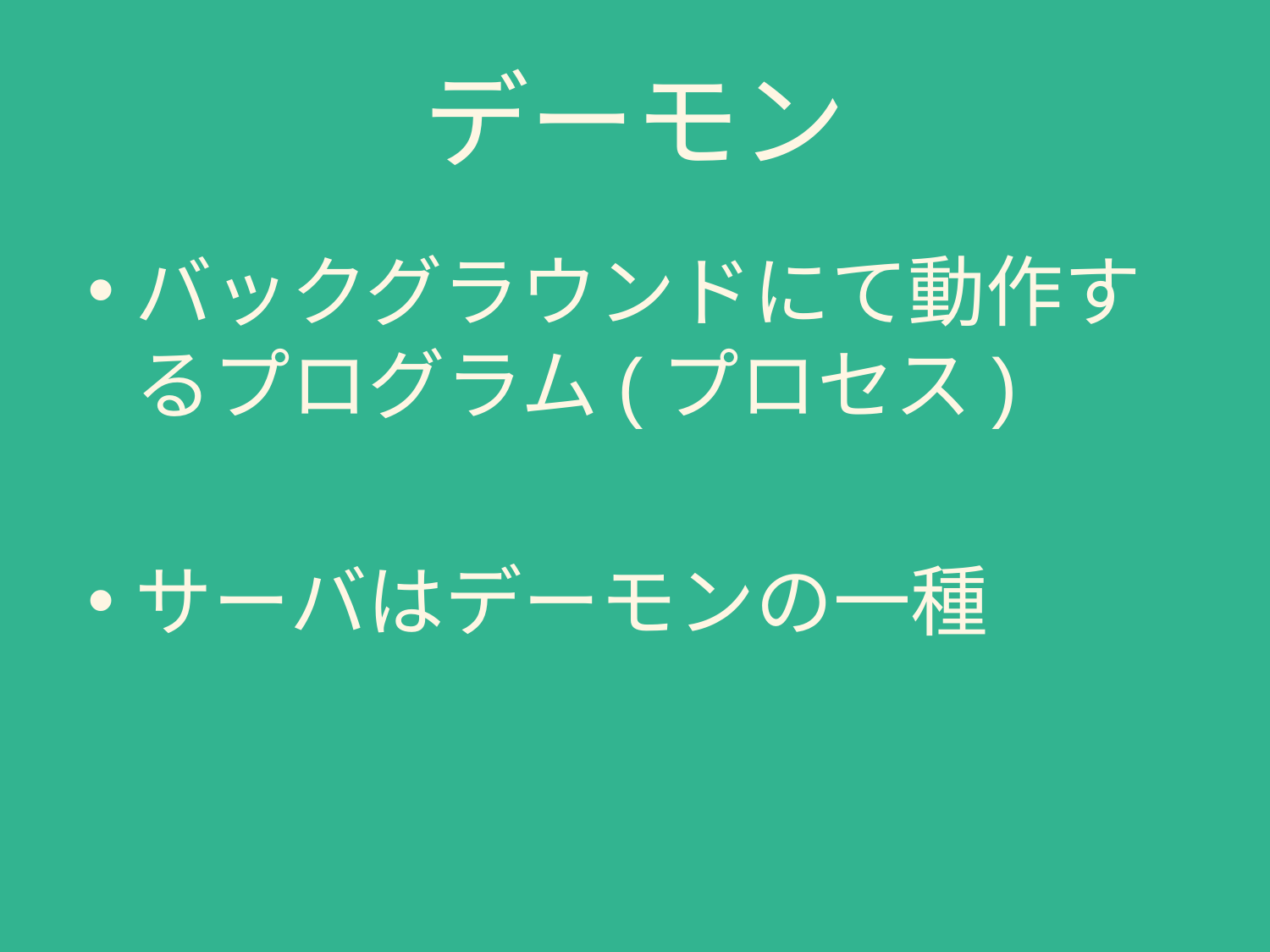

# デーモン
バックグラウンドにて動作するプログラム(プロセス)

サーバはデーモンの一種